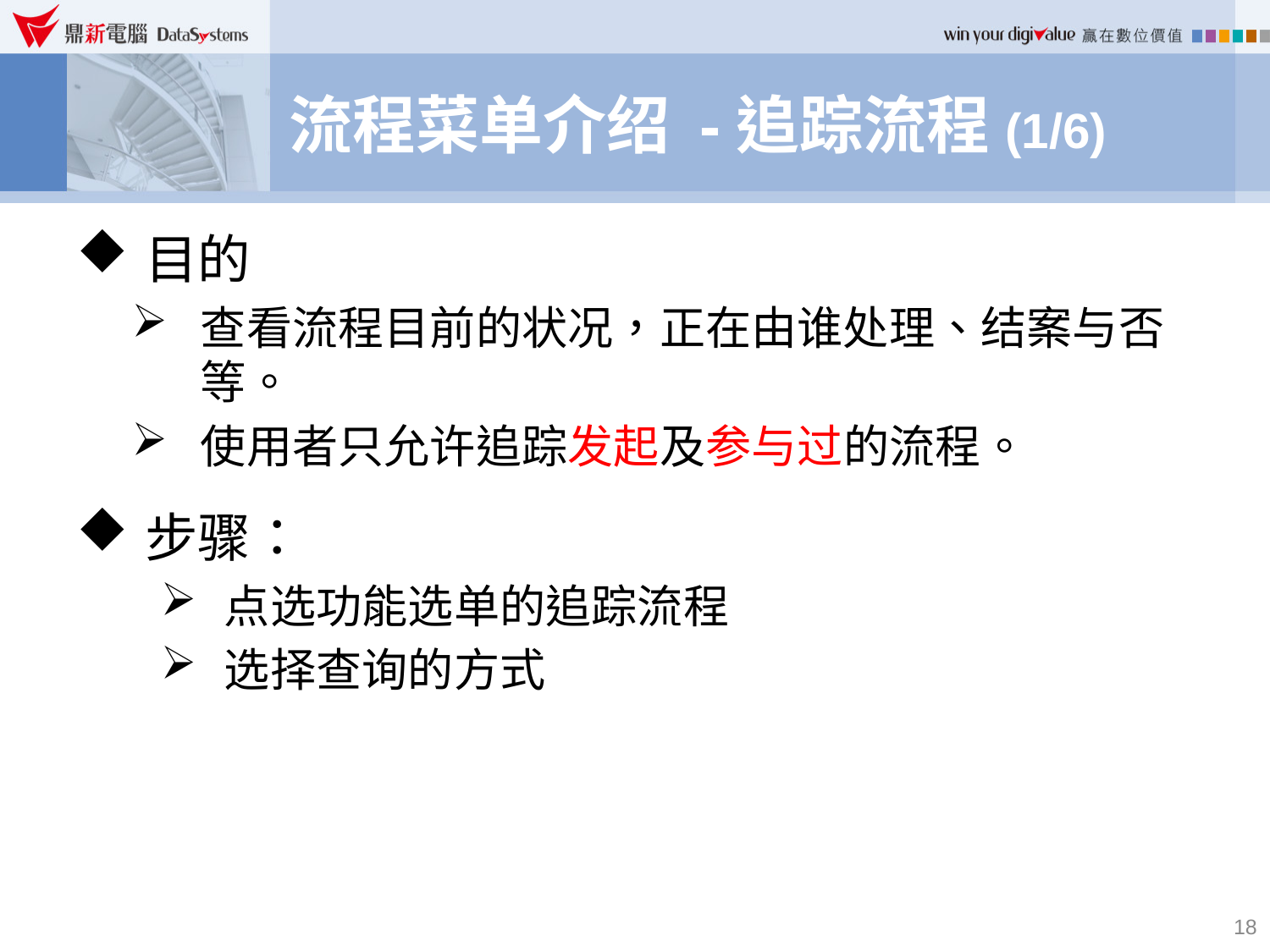

# 流程菜单介绍 -追踪流程(1/6)
目的
查看流程目前的状况，正在由谁处理、结案与否等。
使用者只允许追踪发起及参与过的流程。
步骤：
点选功能选单的追踪流程
选择查询的方式

18